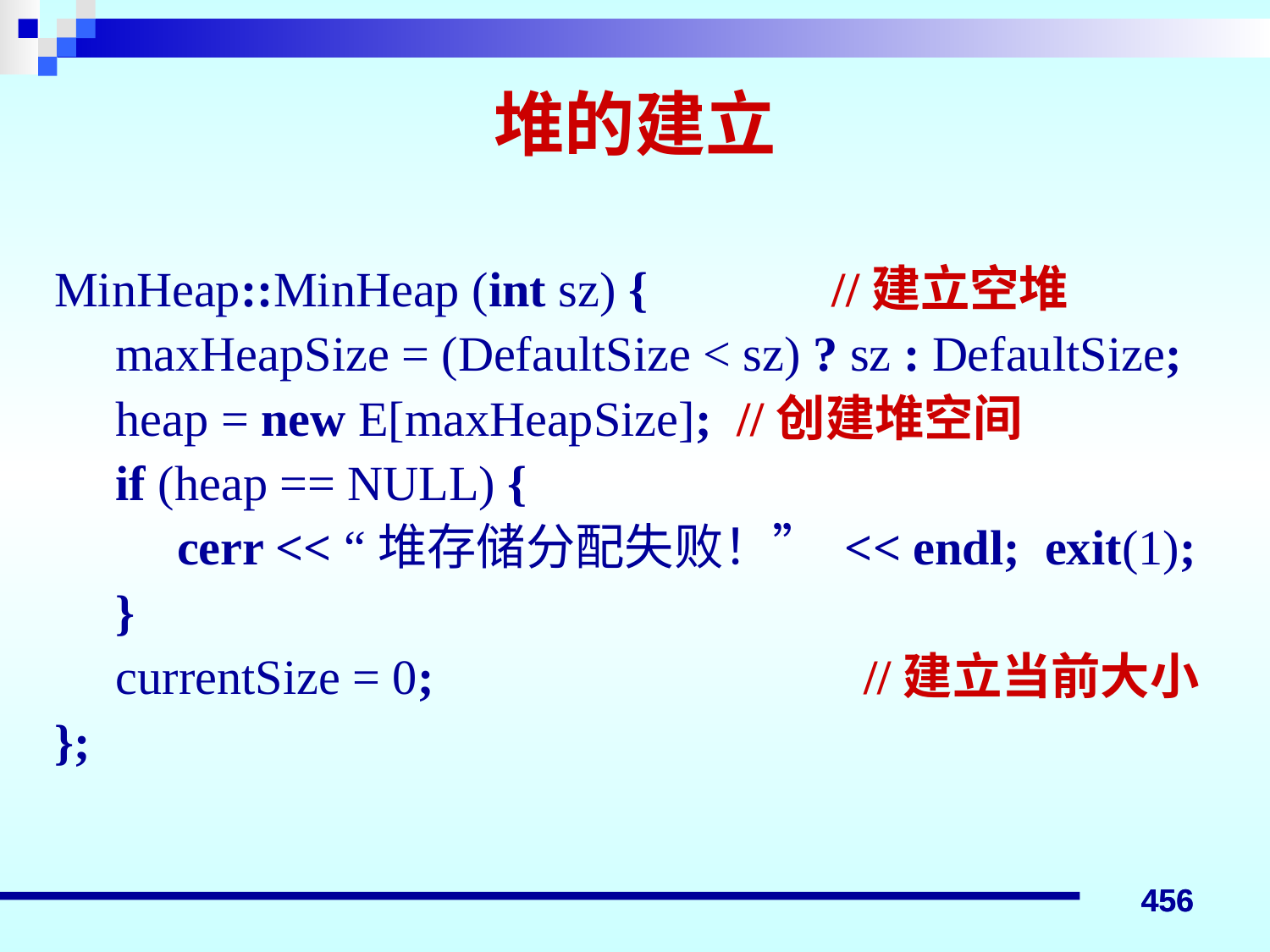

# 堆的建立

MinHeap::MinHeap (int sz) {               //建立空堆
     maxHeapSize = (DefaultSize < sz) ? sz : DefaultSize;
     heap = new E[maxHeapSize];  	//创建堆空间
     if (heap == NULL) {
          cerr << “堆存储分配失败！” << endl;  exit(1);
     }
     currentSize = 0;				//建立当前大小
};
456
456